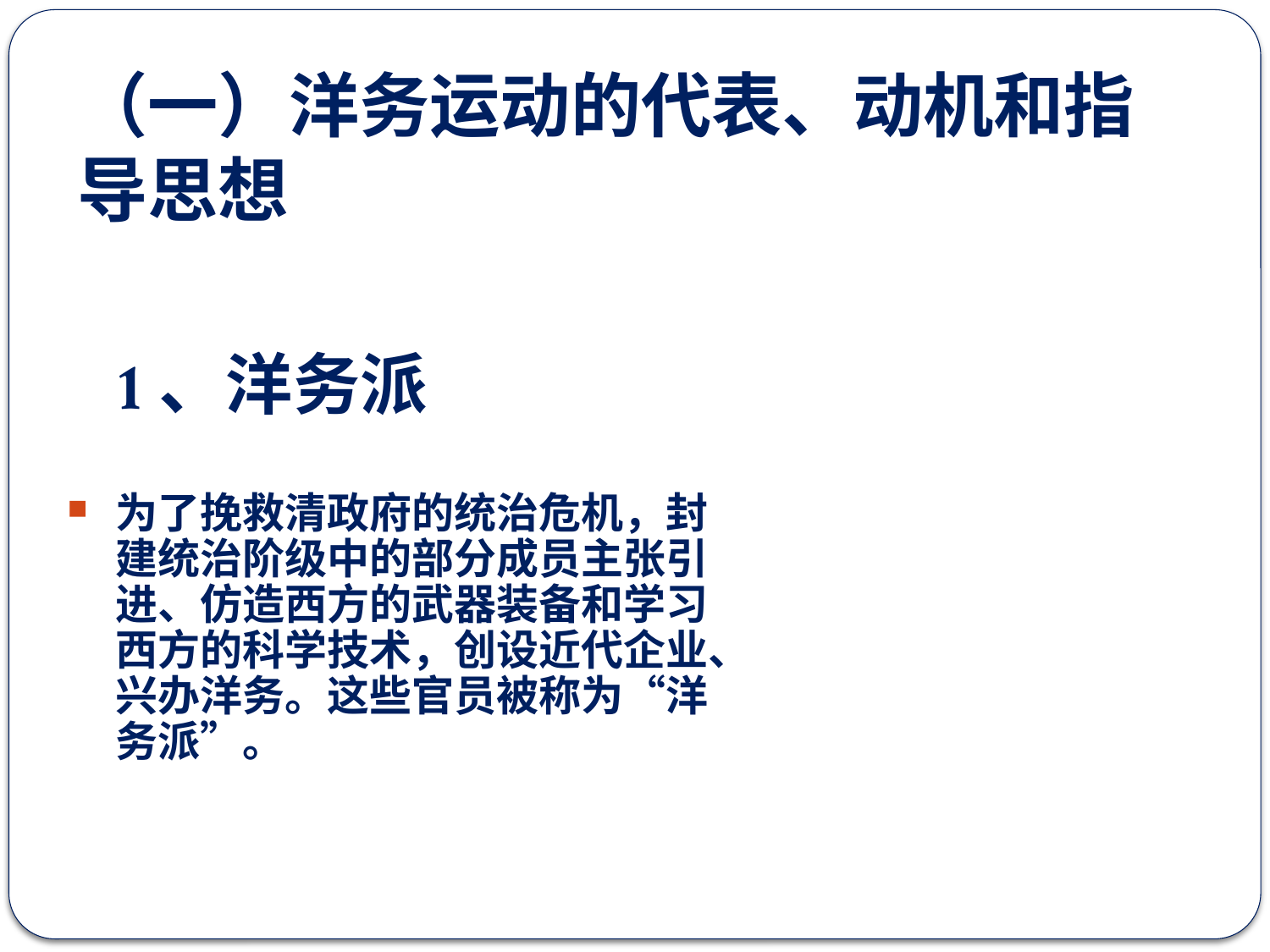

# （一）洋务运动的代表、动机和指导思想
1、洋务派
为了挽救清政府的统治危机，封建统治阶级中的部分成员主张引进、仿造西方的武器装备和学习西方的科学技术，创设近代企业、兴办洋务。这些官员被称为“洋务派”。